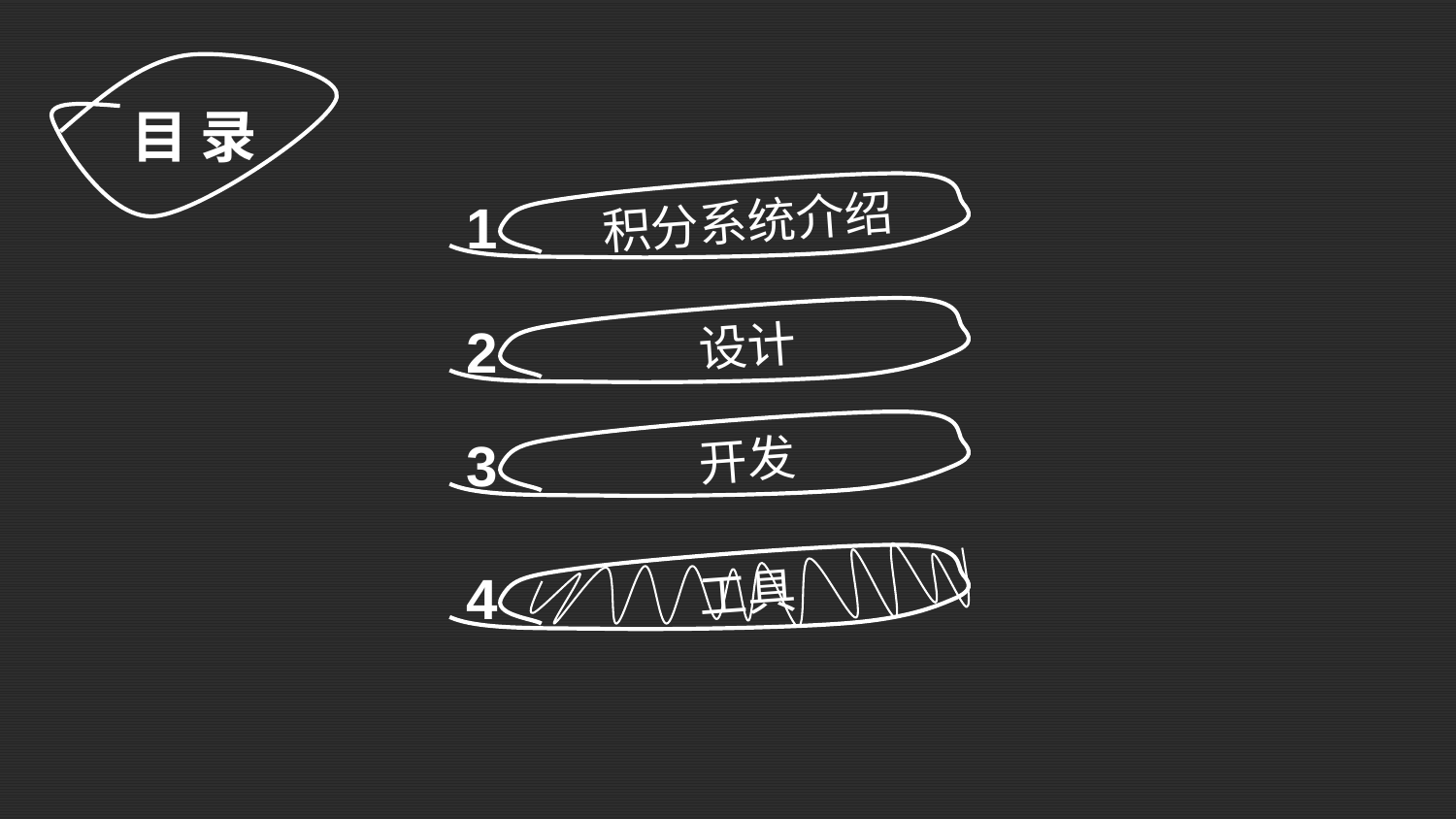

目 录

积分系统介绍
1

设计
2

开发
3

工具
4